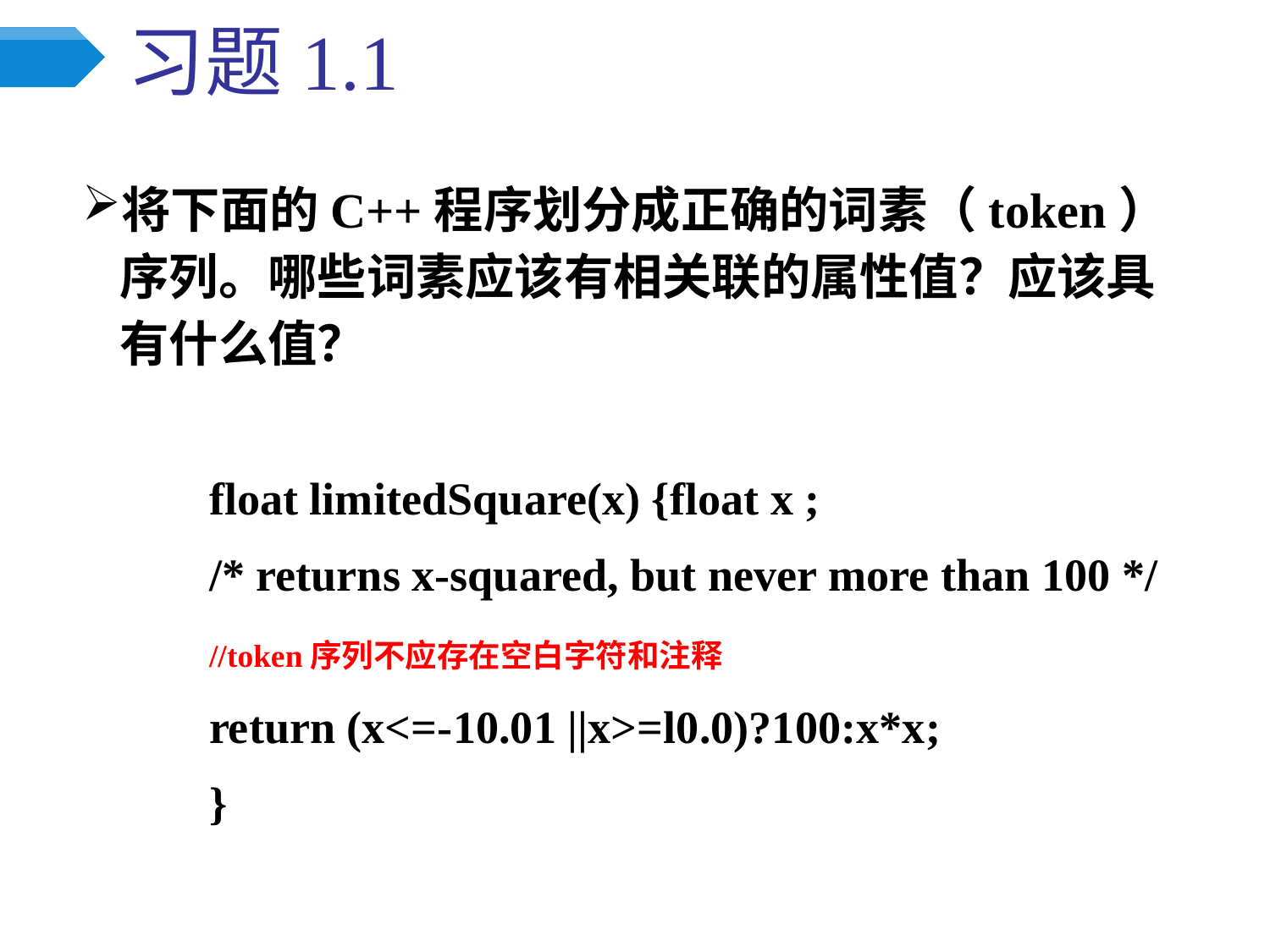

# 习题1.1
将下面的C++程序划分成正确的词素（token）序列。哪些词素应该有相关联的属性值？应该具有什么值？

	float limitedSquare(x) {float x ;
	/* returns x-squared, but never more than 100 */
	//token序列不应存在空白字符和注释
	return (x<=-10.01 ||x>=l0.0)?100:x*x;
	}